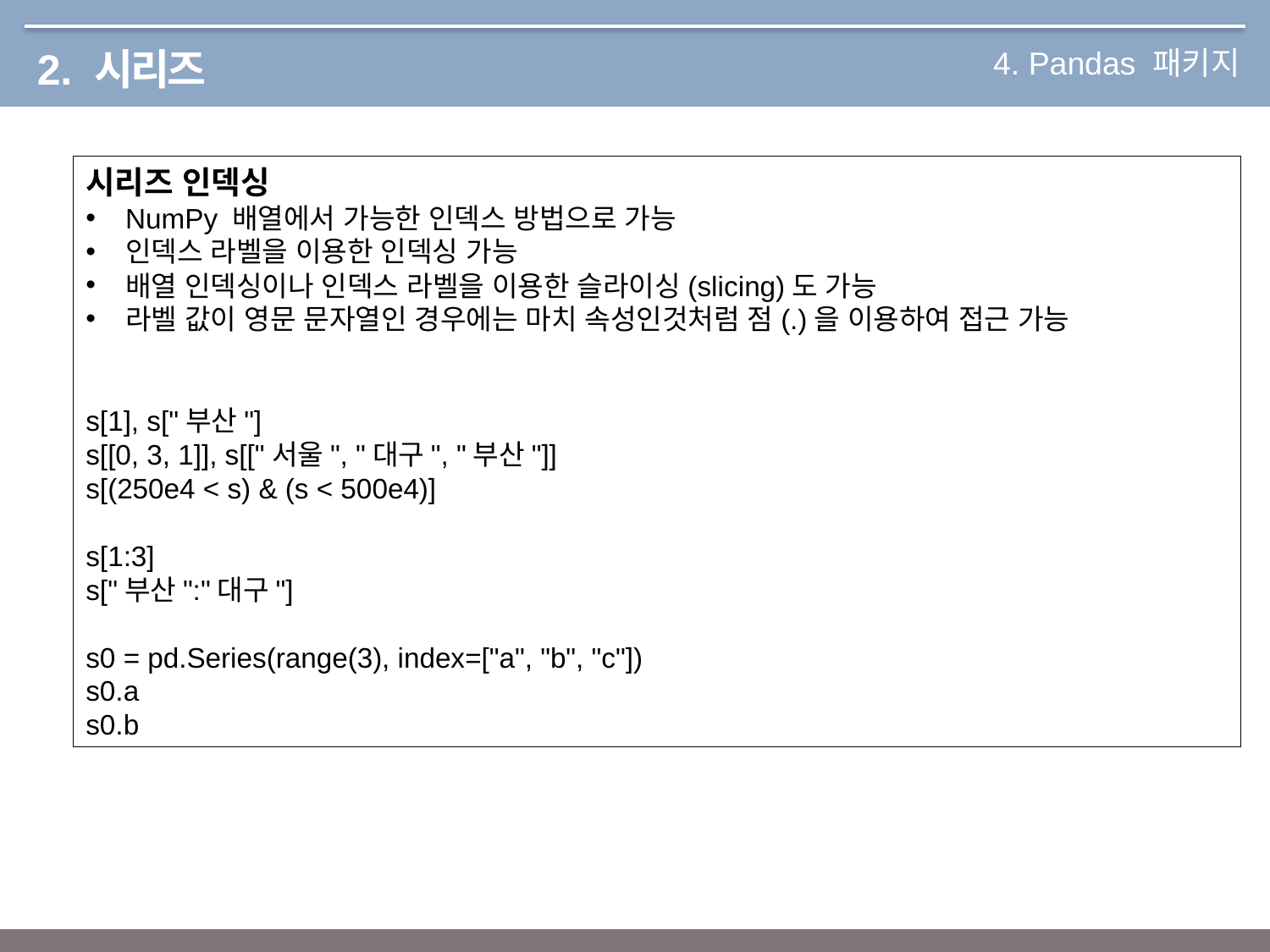

4. Pandas 패키지
2. 시리즈
시리즈 인덱싱
NumPy 배열에서 가능한 인덱스 방법으로 가능
인덱스 라벨을 이용한 인덱싱 가능
배열 인덱싱이나 인덱스 라벨을 이용한 슬라이싱(slicing)도 가능
라벨 값이 영문 문자열인 경우에는 마치 속성인것처럼 점(.)을 이용하여 접근 가능

s[1], s["부산"]
s[[0, 3, 1]], s[["서울", "대구", "부산"]]
s[(250e4 < s) & (s < 500e4)]

s[1:3]
s["부산":"대구"]

s0 = pd.Series(range(3), index=["a", "b", "c"])
s0.a
s0.b